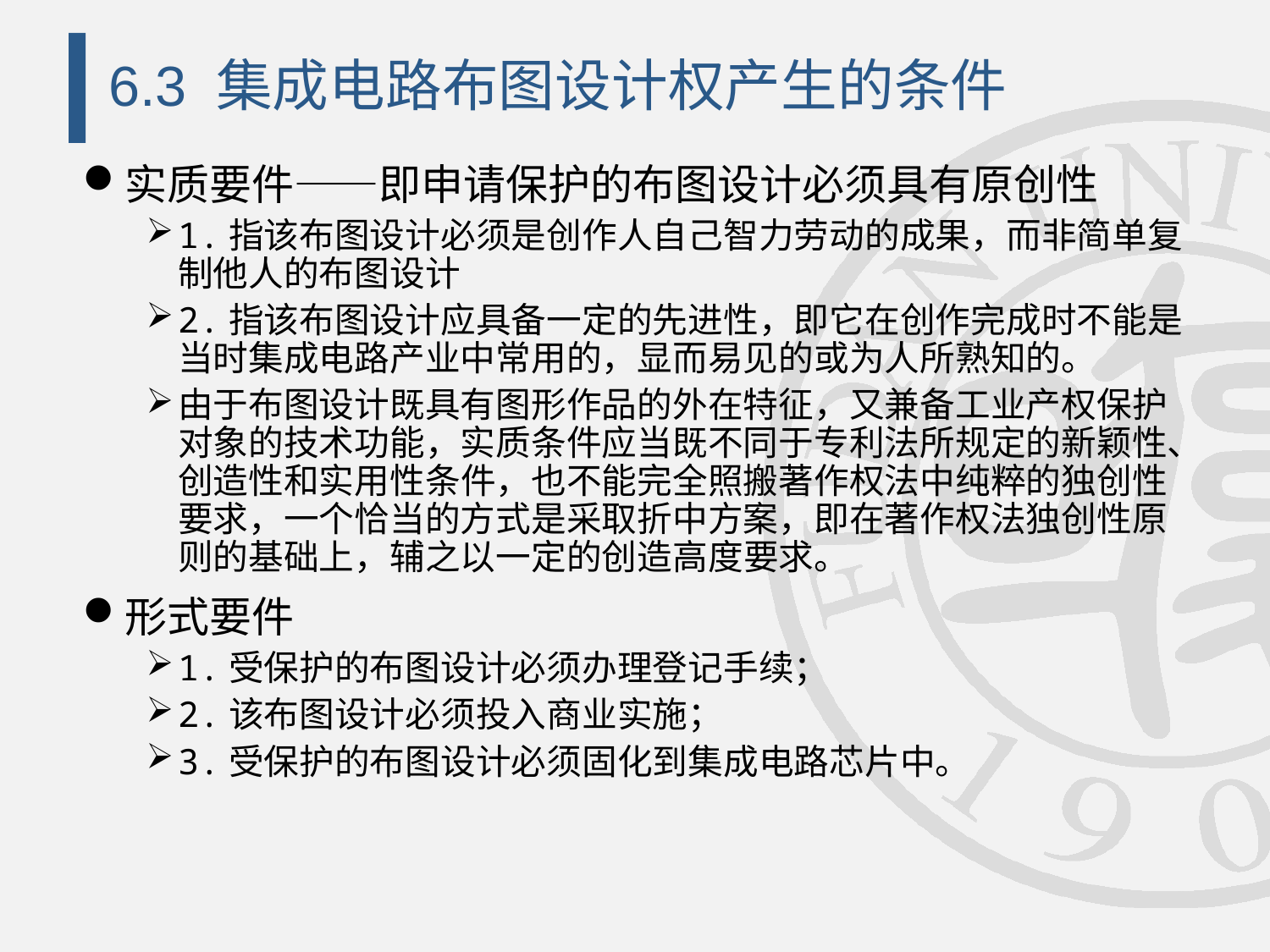

# 6.3 集成电路布图设计权产生的条件
实质要件——即申请保护的布图设计必须具有原创性
1.指该布图设计必须是创作人自己智力劳动的成果，而非简单复制他人的布图设计
2.指该布图设计应具备一定的先进性，即它在创作完成时不能是当时集成电路产业中常用的，显而易见的或为人所熟知的。
由于布图设计既具有图形作品的外在特征，又兼备工业产权保护对象的技术功能，实质条件应当既不同于专利法所规定的新颖性、创造性和实用性条件，也不能完全照搬著作权法中纯粹的独创性要求，一个恰当的方式是采取折中方案，即在著作权法独创性原则的基础上，辅之以一定的创造高度要求。
形式要件
1.受保护的布图设计必须办理登记手续；
2.该布图设计必须投入商业实施；
3.受保护的布图设计必须固化到集成电路芯片中。